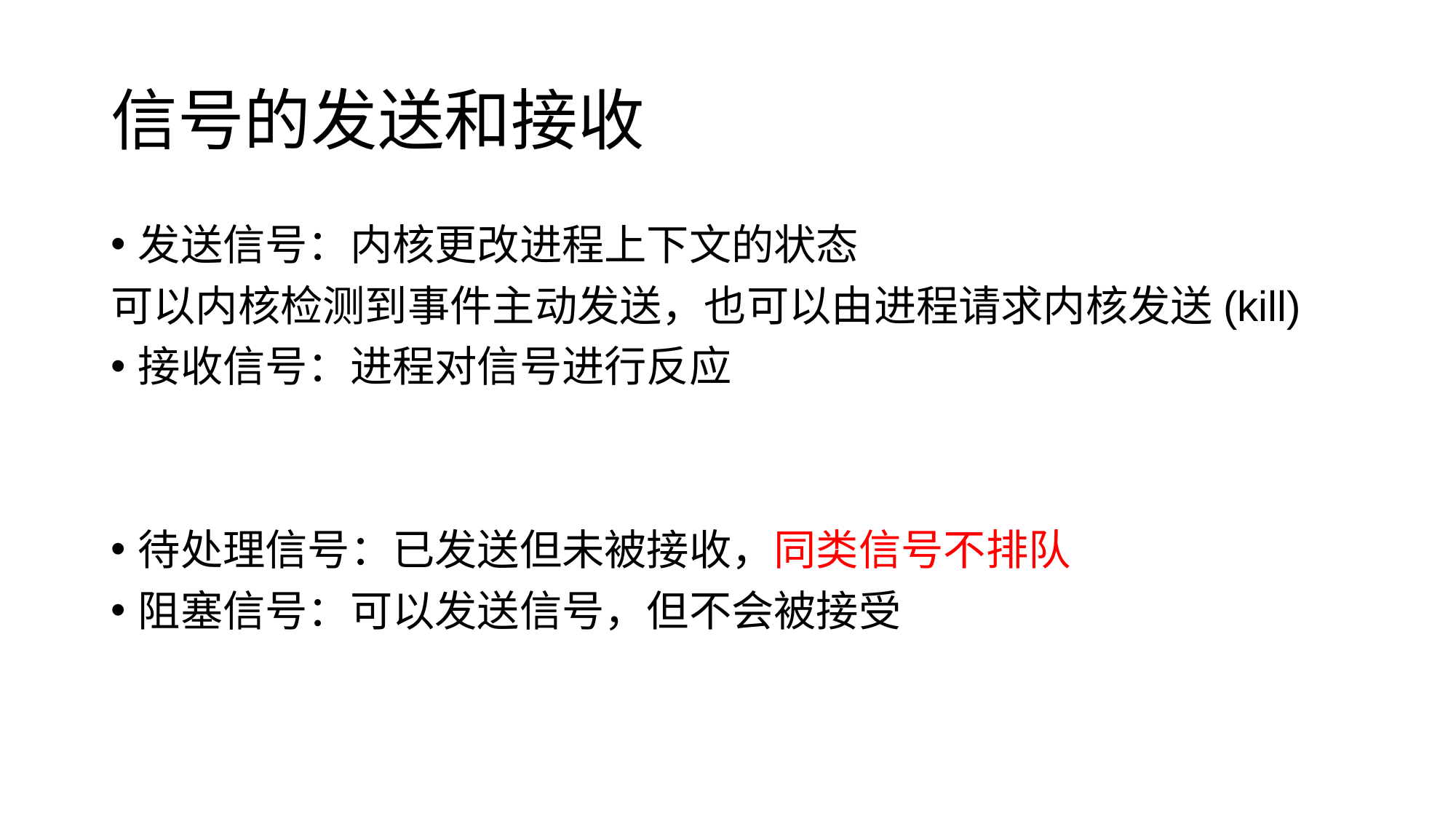

# 信号的发送和接收
发送信号：内核更改进程上下文的状态
可以内核检测到事件主动发送，也可以由进程请求内核发送(kill)
接收信号：进程对信号进行反应

待处理信号：已发送但未被接收，同类信号不排队
阻塞信号：可以发送信号，但不会被接受